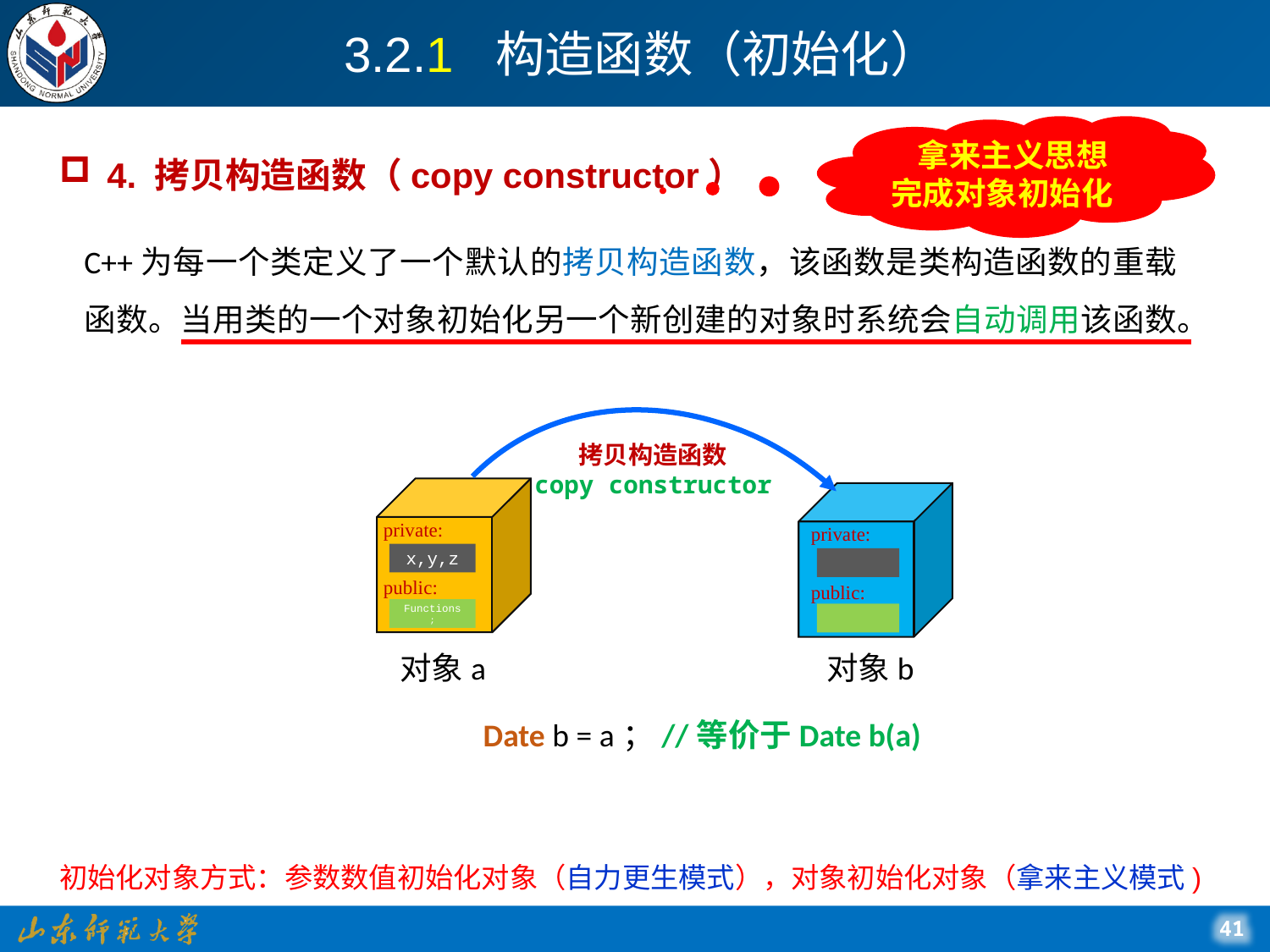

# 3.2.1 构造函数（初始化）
  拿来主义思想
完成对象初始化
4. 拷贝构造函数（copy constructor）
C++为每一个类定义了一个默认的拷贝构造函数，该函数是类构造函数的重载函数。当用类的一个对象初始化另一个新创建的对象时系统会自动调用该函数。

拷贝构造函数
copy constructor

private:
x,y,z
public:
Functions;

private:

public:

对象a
对象b
Date b = a；//等价于Date b(a)
初始化对象方式：参数数值初始化对象（自力更生模式），对象初始化对象（拿来主义模式)